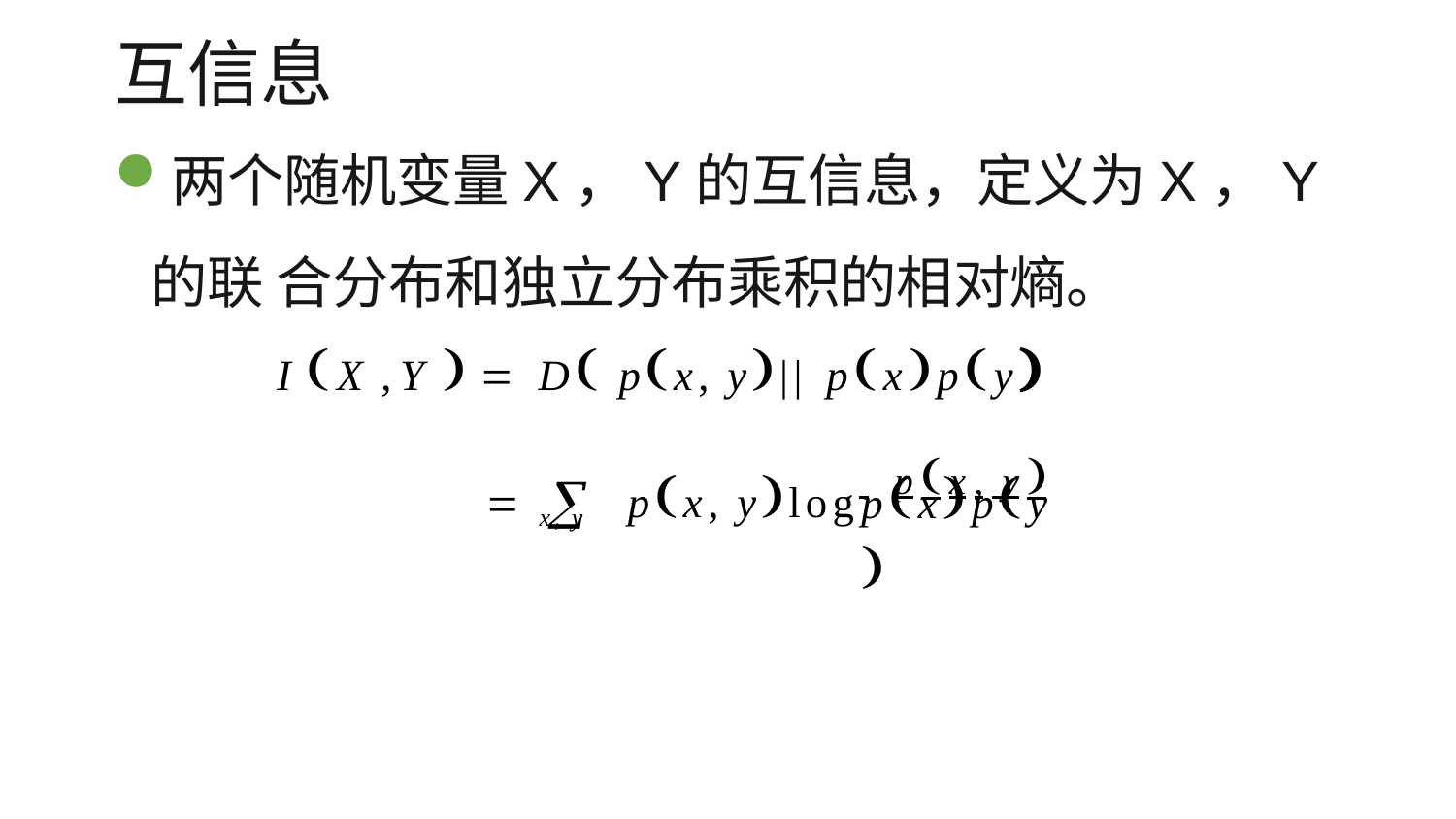

# 互信息
两个随机变量X，Y的互信息，定义为X，Y的联 合分布和独立分布乘积的相对熵。
I (X ,Y ) = D( p(x, y)|| p(x)p(y)
= ∑ p(x, y)log 	p(x, y)
p(x)p(y)
x, y